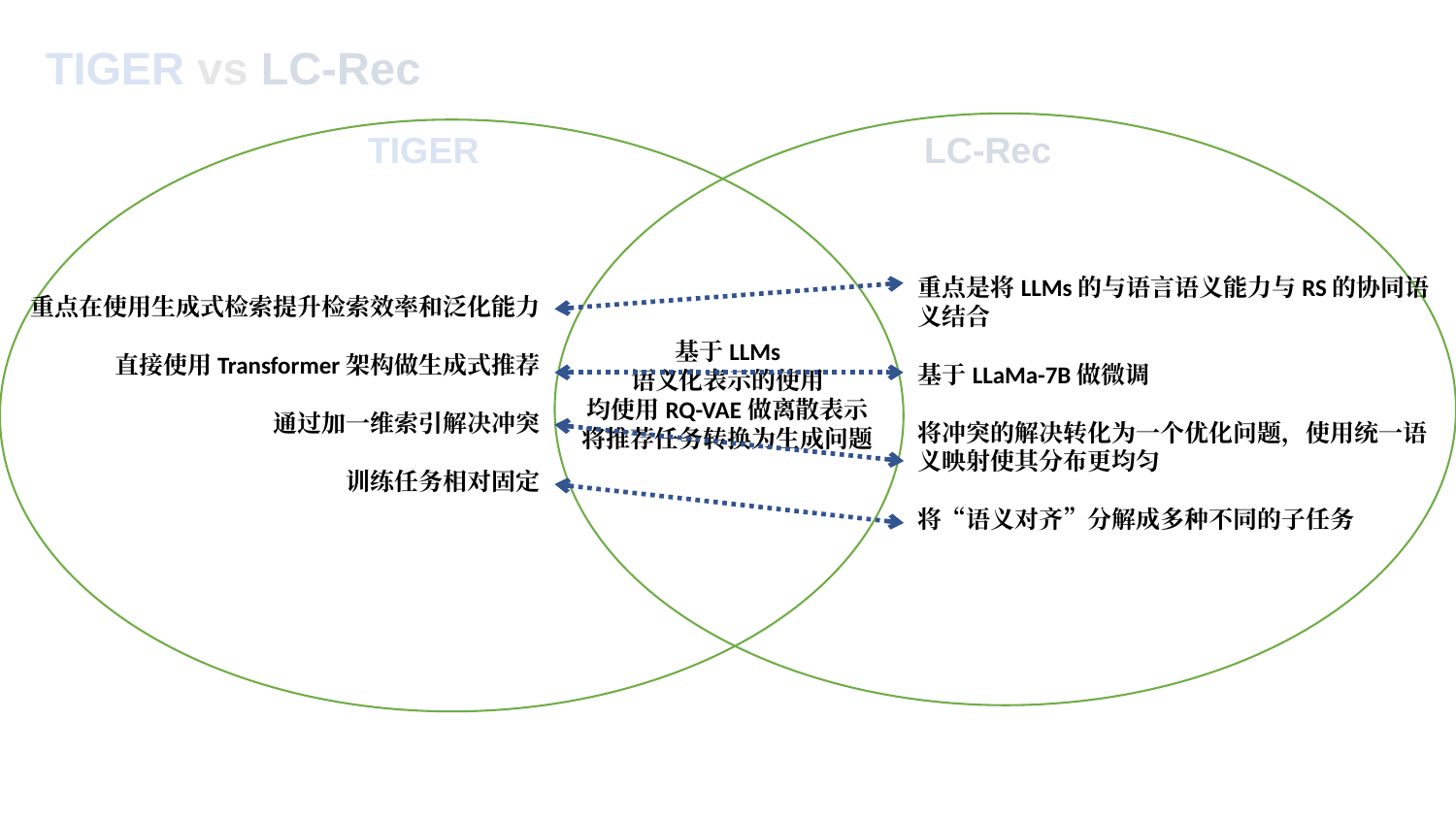

TIGER vs LC-Rec

TIGER
LC-Rec
重点是将LLMs的与语言语义能力与RS的协同语义结合

基于LLaMa-7B做微调

将冲突的解决转化为一个优化问题，使用统一语义映射使其分布更均匀

将“语义对齐”分解成多种不同的子任务
重点在使用生成式检索提升检索效率和泛化能力

直接使用Transformer架构做生成式推荐

通过加一维索引解决冲突

训练任务相对固定
基于LLMs
语义化表示的使用
均使用RQ-VAE做离散表示
将推荐任务转换为生成问题